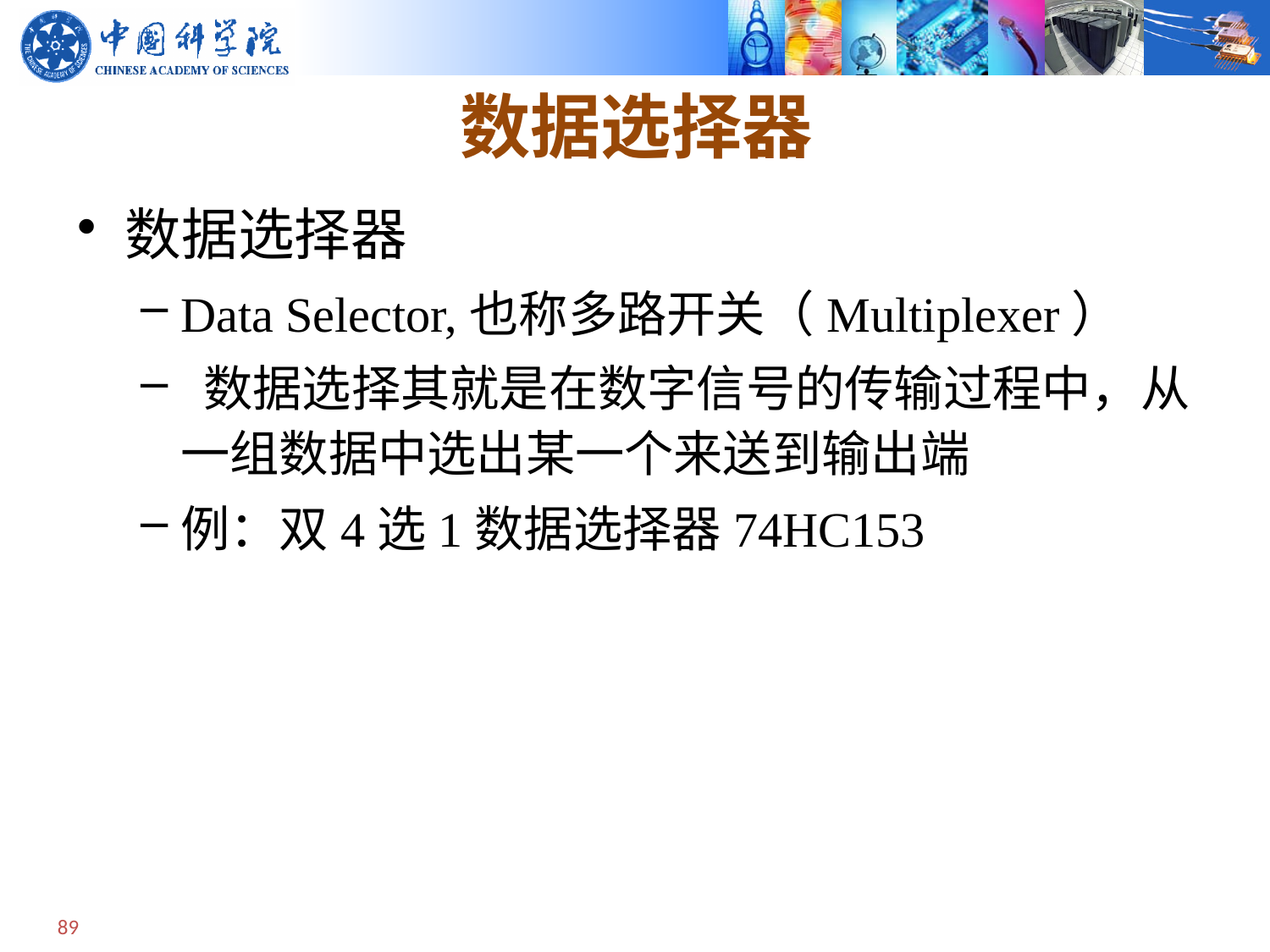

# 数据选择器
数据选择器
Data Selector,也称多路开关（Multiplexer）
 数据选择其就是在数字信号的传输过程中，从一组数据中选出某一个来送到输出端
例：双4选1数据选择器74HC153